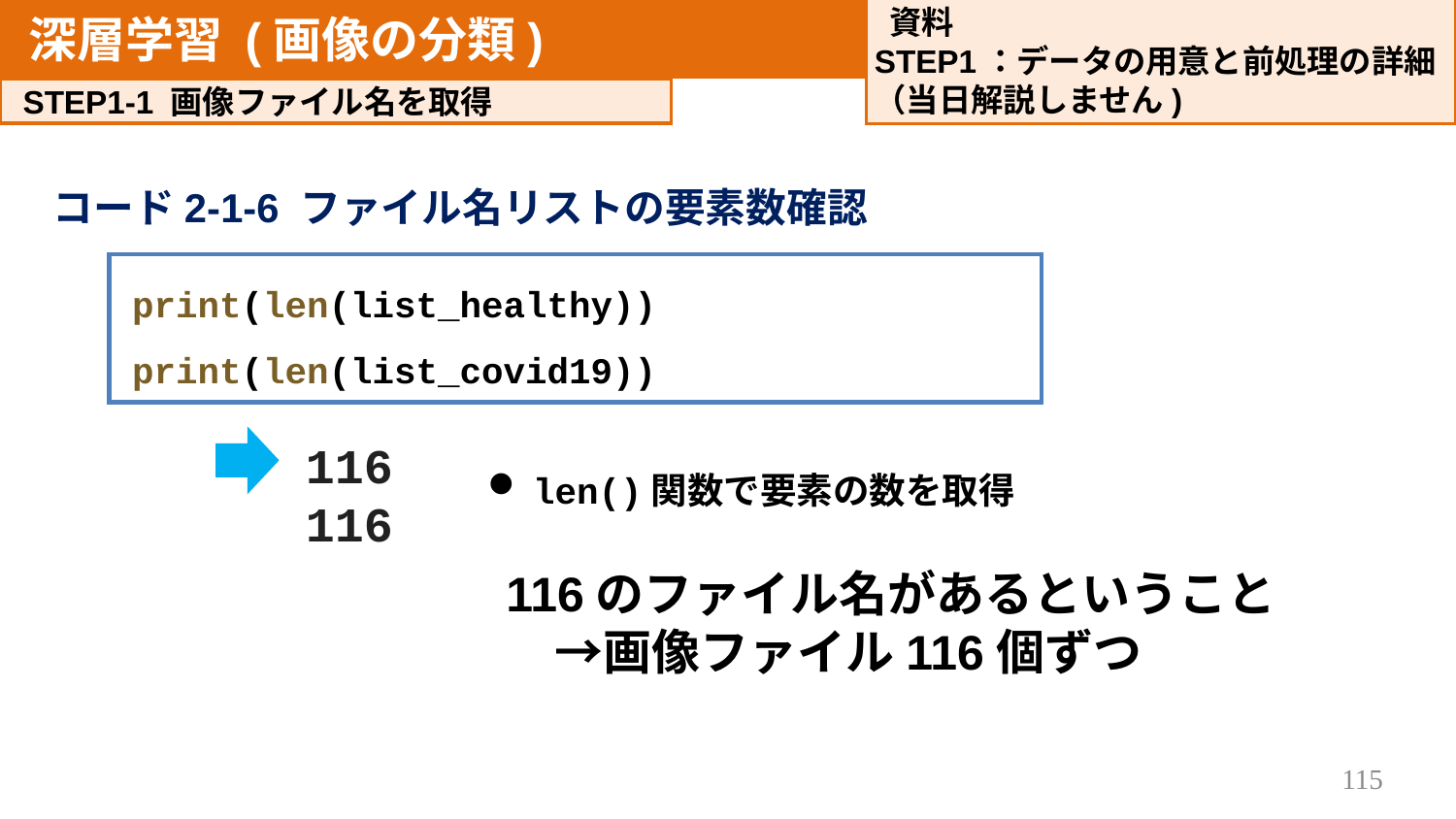

資料
STEP1：データの用意と前処理の詳細
（​当日解説しません)
深層学習 (画像の分類)
決定木分析
STEP1-1 画像ファイル名を取得
コード2-1-6 ファイル名リストの要素数確認
print(len(list_healthy))
print(len(list_covid19))
116
116

len()関数で要素の数を取得
116のファイル名があるということ
　→画像ファイル116個ずつ
115